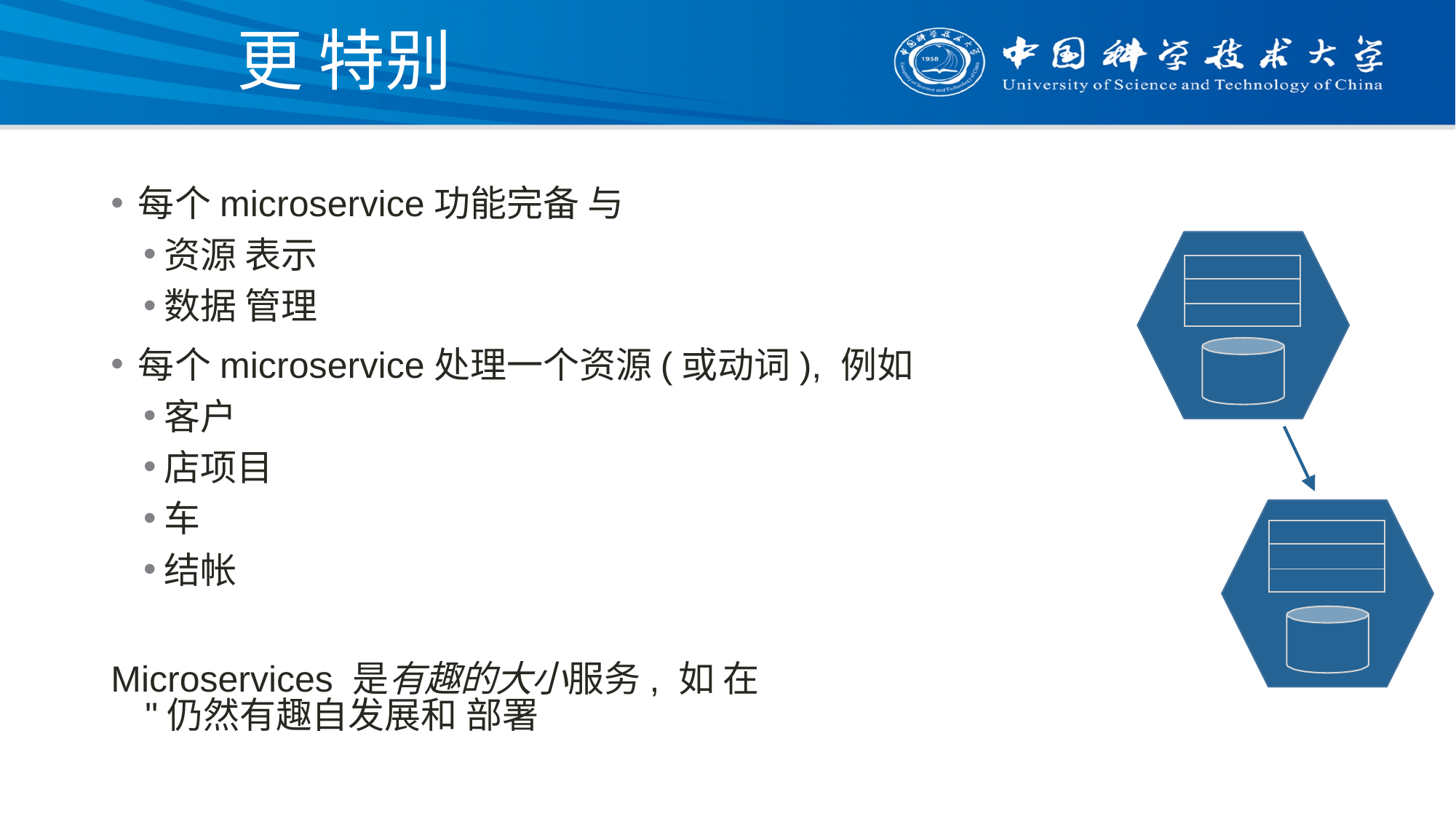

# 更 特别
每个microservice功能完备 与
资源 表示
数据 管理
每个microservice处理一个资源(或动词), 例如
客户
店项目
车
结帐

Microservices 是有趣的大小服务, 如 在
"仍然有趣自发展和 部署

|  |
| --- |
|  |
|  |

|  |
| --- |
|  |
|  |